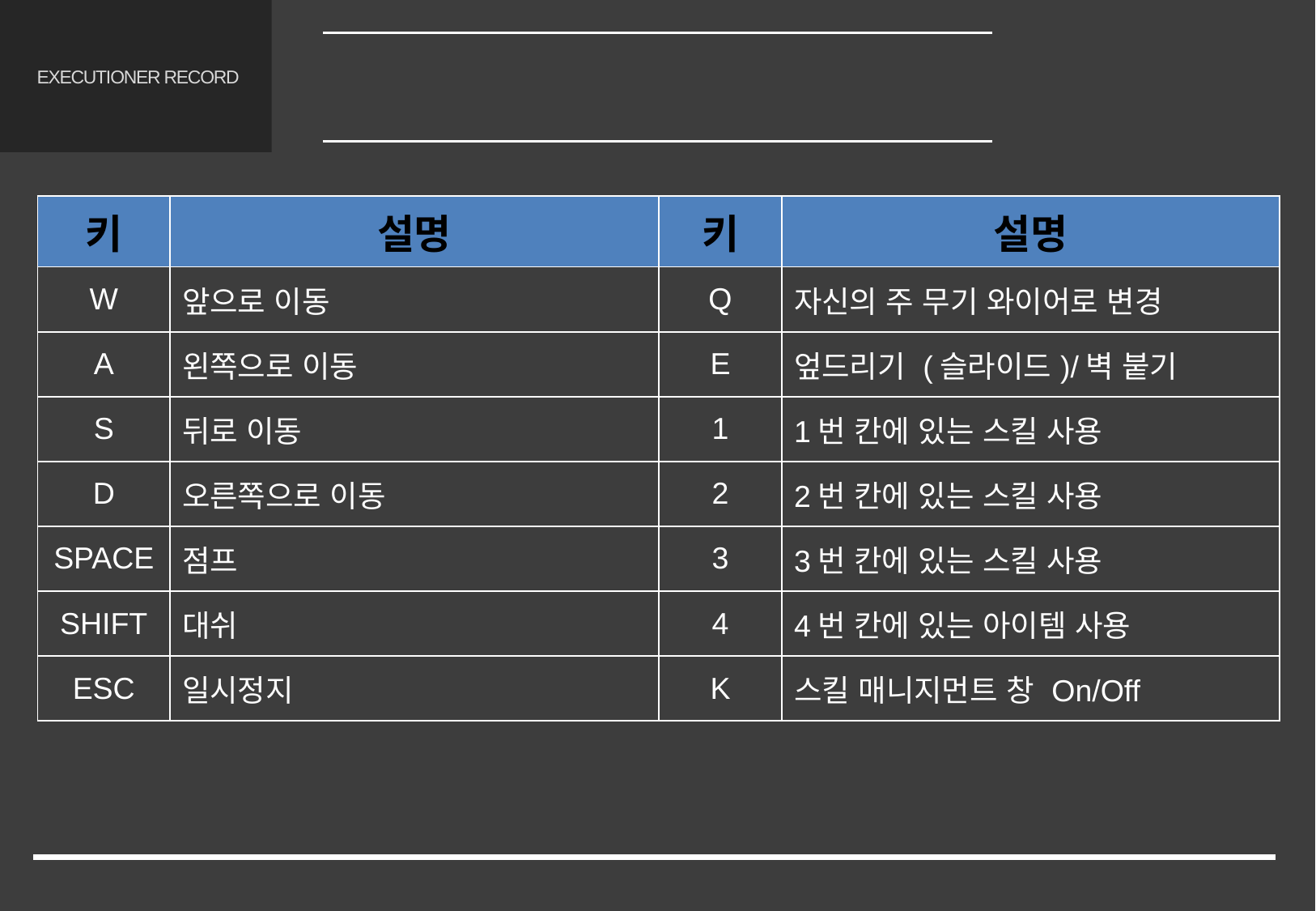

플레이
3.2-1 키 요약
# EXECUTIONER RECORD
| 키 | 설명 | 키 | 설명 |
| --- | --- | --- | --- |
| W | 앞으로 이동 | Q | 자신의 주 무기 와이어로 변경 |
| A | 왼쪽으로 이동 | E | 엎드리기 (슬라이드)/벽 붙기 |
| S | 뒤로 이동 | 1 | 1번 칸에 있는 스킬 사용 |
| D | 오른쪽으로 이동 | 2 | 2번 칸에 있는 스킬 사용 |
| SPACE | 점프 | 3 | 3번 칸에 있는 스킬 사용 |
| SHIFT | 대쉬 | 4 | 4번 칸에 있는 아이템 사용 |
| ESC | 일시정지 | K | 스킬 매니지먼트 창 On/Off |
19/65